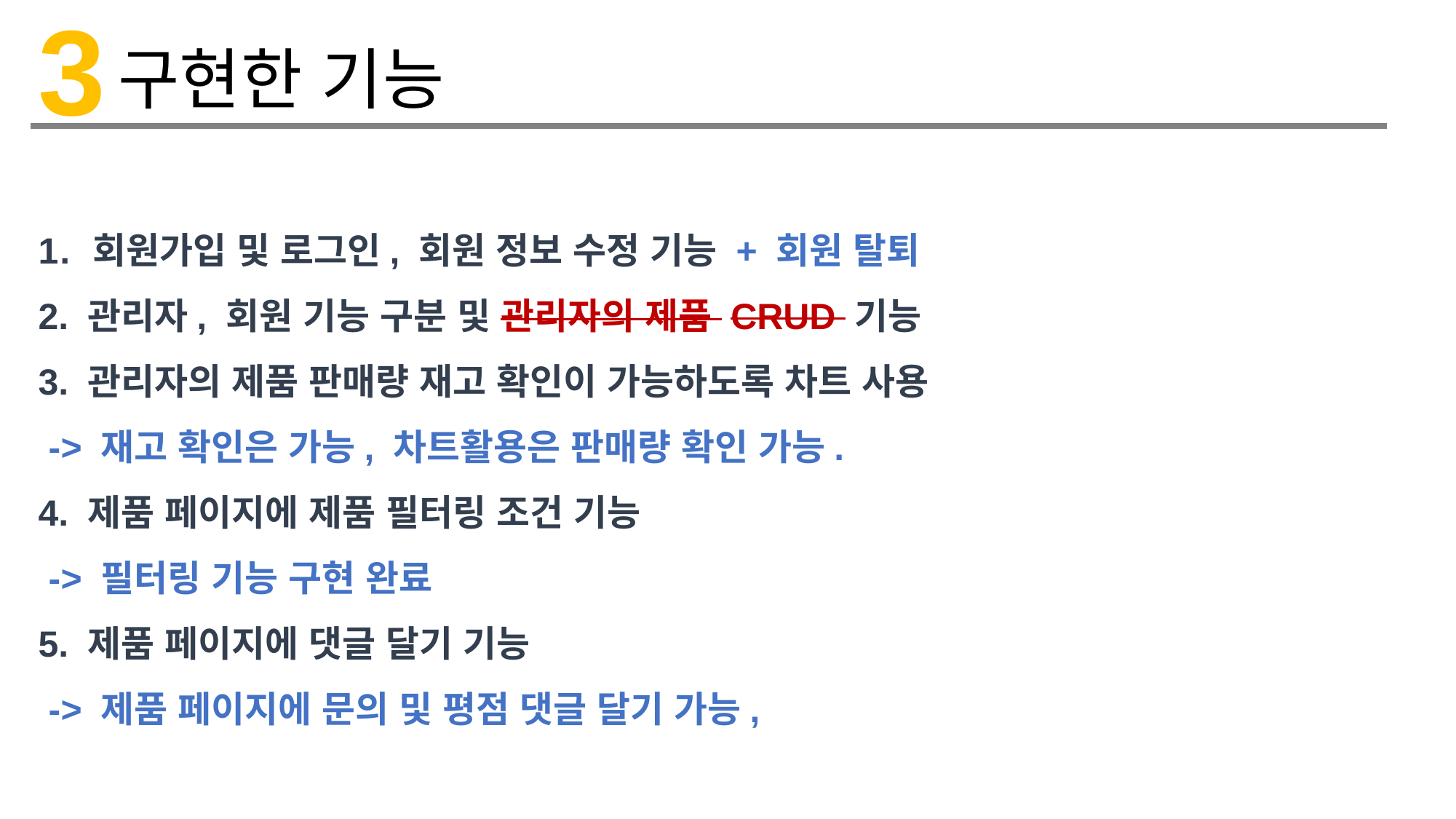

3
구현한 기능
회원가입 및 로그인, 회원 정보 수정 기능 + 회원 탈퇴
2. 관리자, 회원 기능 구분 및 관리자의 제품 CRUD 기능
3. 관리자의 제품 판매량 재고 확인이 가능하도록 차트 사용
 -> 재고 확인은 가능, 차트활용은 판매량 확인 가능.
4. 제품 페이지에 제품 필터링 조건 기능
 -> 필터링 기능 구현 완료
5. 제품 페이지에 댓글 달기 기능
 -> 제품 페이지에 문의 및 평점 댓글 달기 가능,